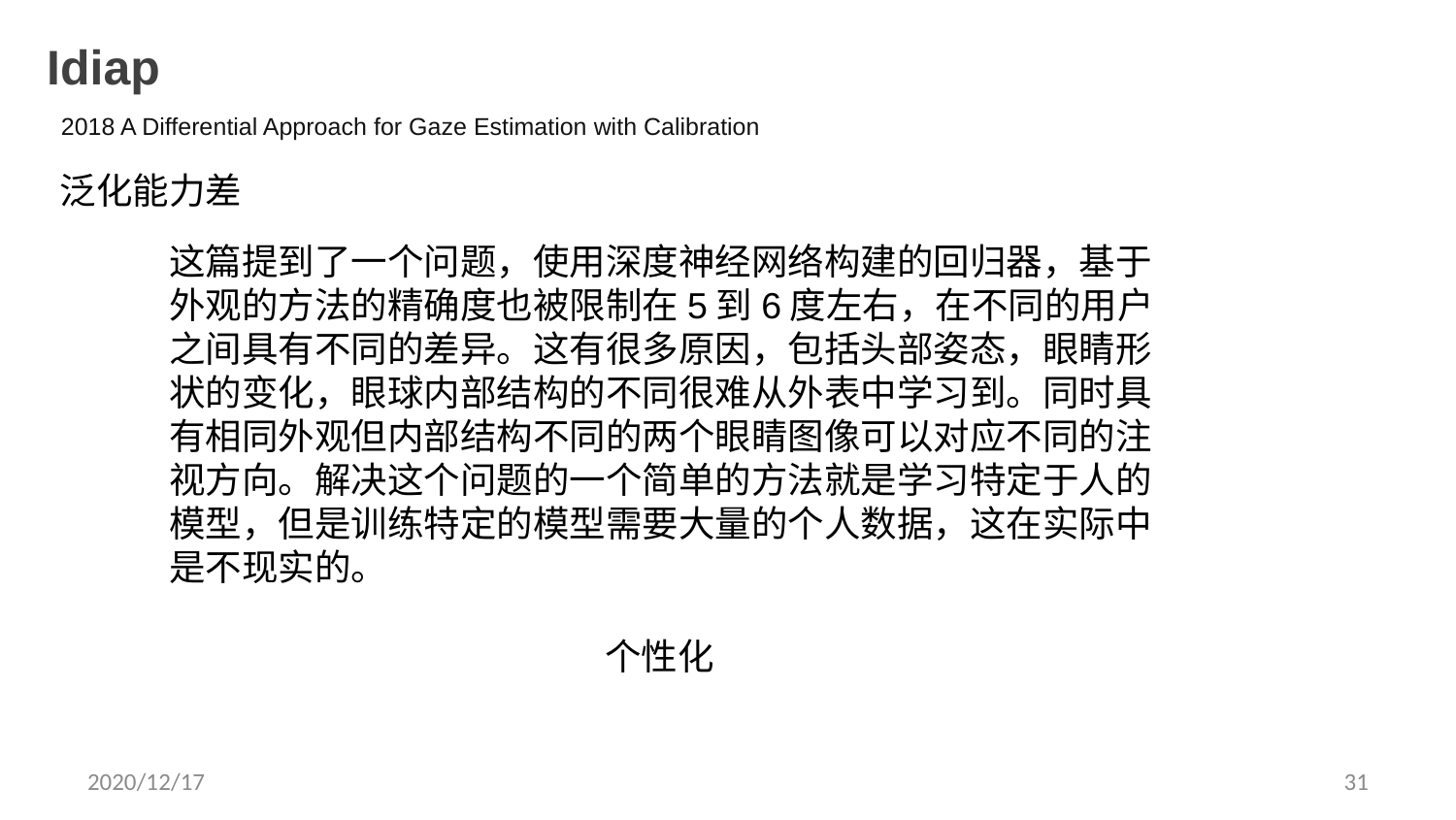

Idiap
2018 A Differential Approach for Gaze Estimation with Calibration
泛化能力差
这篇提到了一个问题，使用深度神经网络构建的回归器，基于外观的方法的精确度也被限制在5到6度左右，在不同的用户之间具有不同的差异。这有很多原因，包括头部姿态，眼睛形状的变化，眼球内部结构的不同很难从外表中学习到。同时具有相同外观但内部结构不同的两个眼睛图像可以对应不同的注视方向。解决这个问题的一个简单的方法就是学习特定于人的模型，但是训练特定的模型需要大量的个人数据，这在实际中是不现实的。
个性化
2020/12/17
31